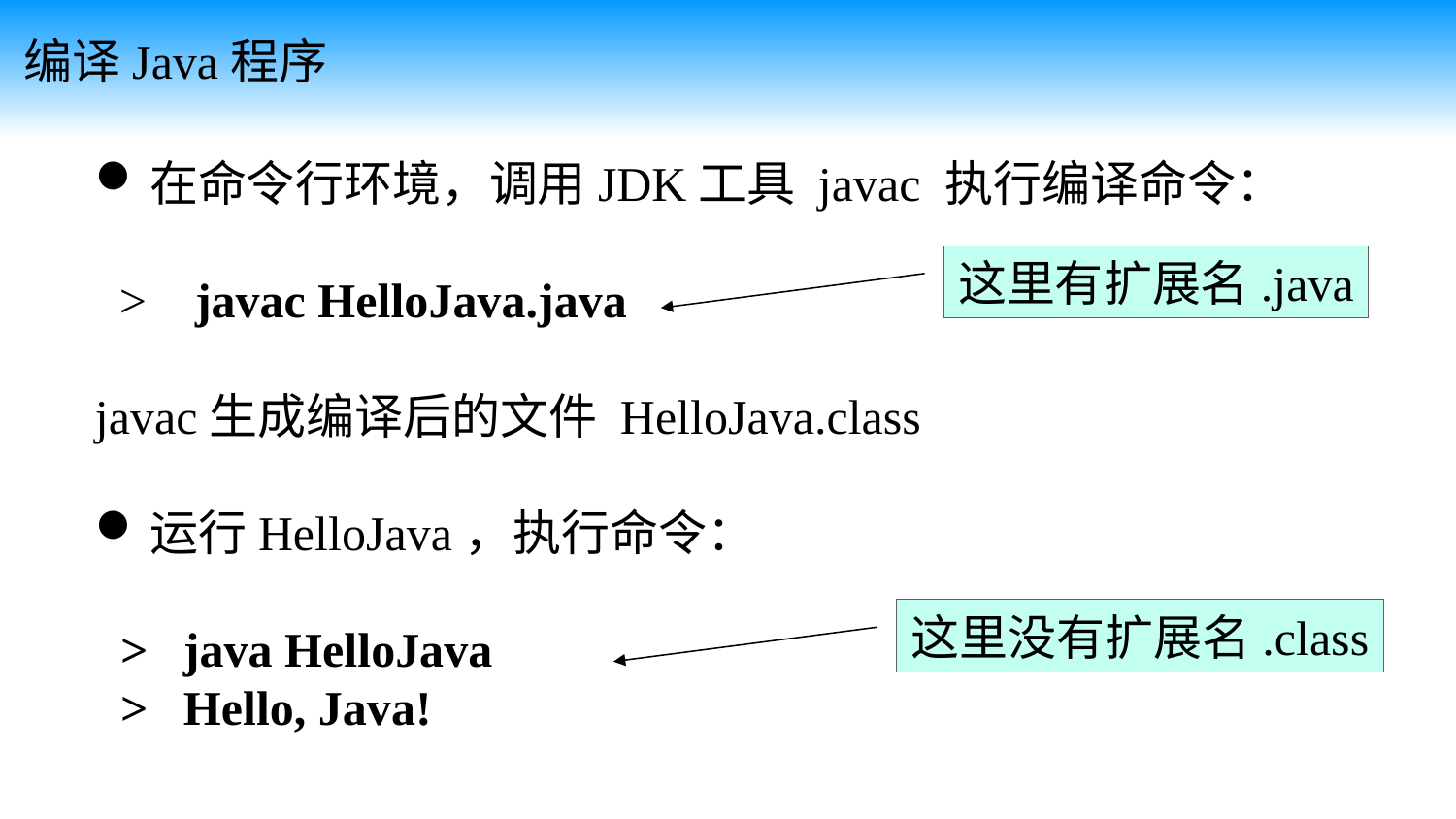

编译Java程序
在命令行环境，调用JDK工具 javac 执行编译命令：

  >    javac HelloJava.java

javac生成编译后的文件 HelloJava.class

运行HelloJava，执行命令：

  >   java HelloJava
  >   Hello, Java!

这里有扩展名.java
这里没有扩展名.class